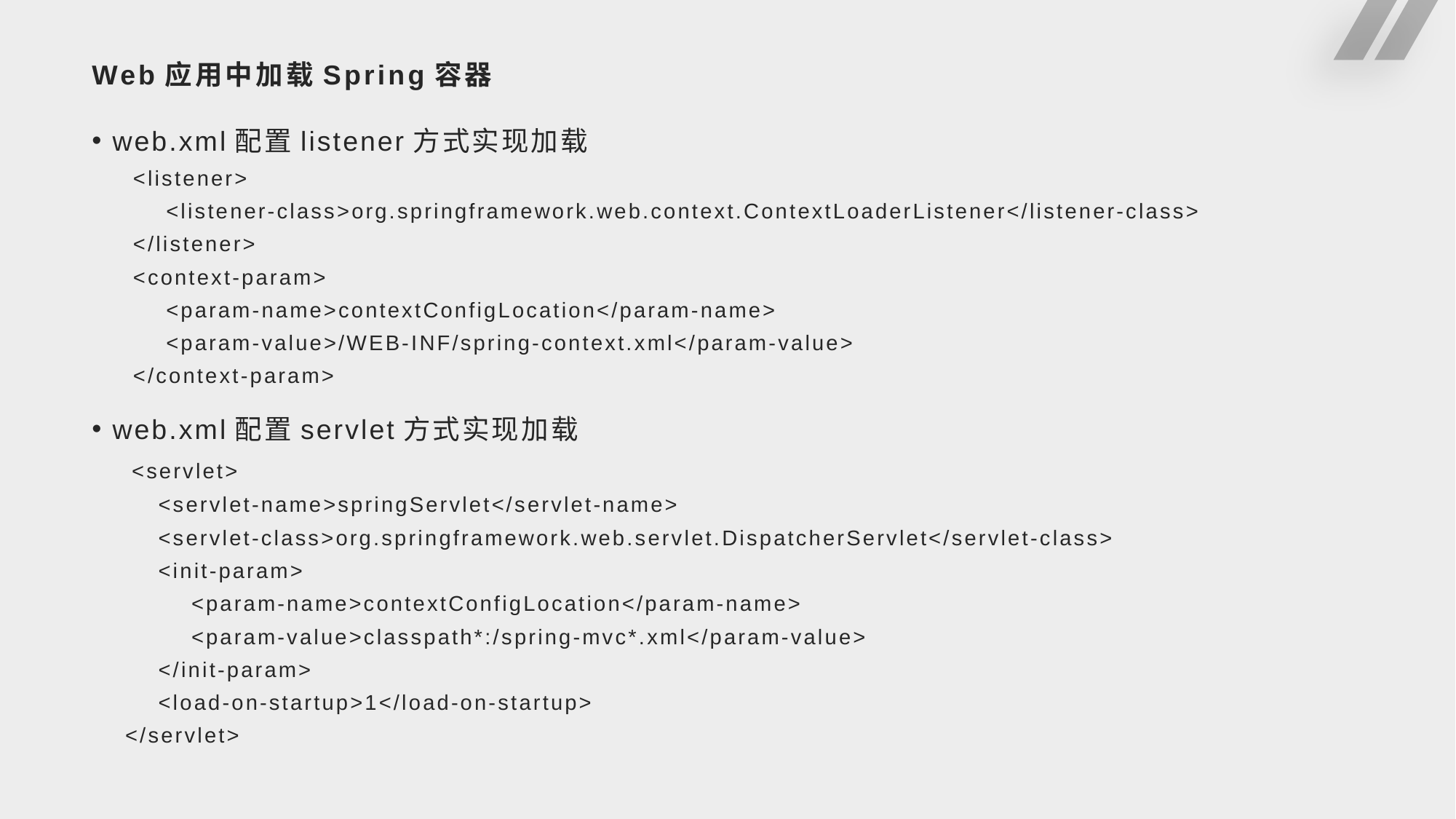

# Web应用中加载Spring容器
web.xml配置listener方式实现加载
<listener>
    <listener-class>org.springframework.web.context.ContextLoaderListener</listener-class>
</listener>
<context-param>
    <param-name>contextConfigLocation</param-name>
    <param-value>/WEB-INF/spring-context.xml</param-value>
</context-param>
web.xml配置servlet方式实现加载
    <servlet>
        <servlet-name>springServlet</servlet-name>
        <servlet-class>org.springframework.web.servlet.DispatcherServlet</servlet-class>
        <init-param>
            <param-name>contextConfigLocation</param-name>
            <param-value>classpath*:/spring-mvc*.xml</param-value>
        </init-param>
        <load-on-startup>1</load-on-startup>
    </servlet>